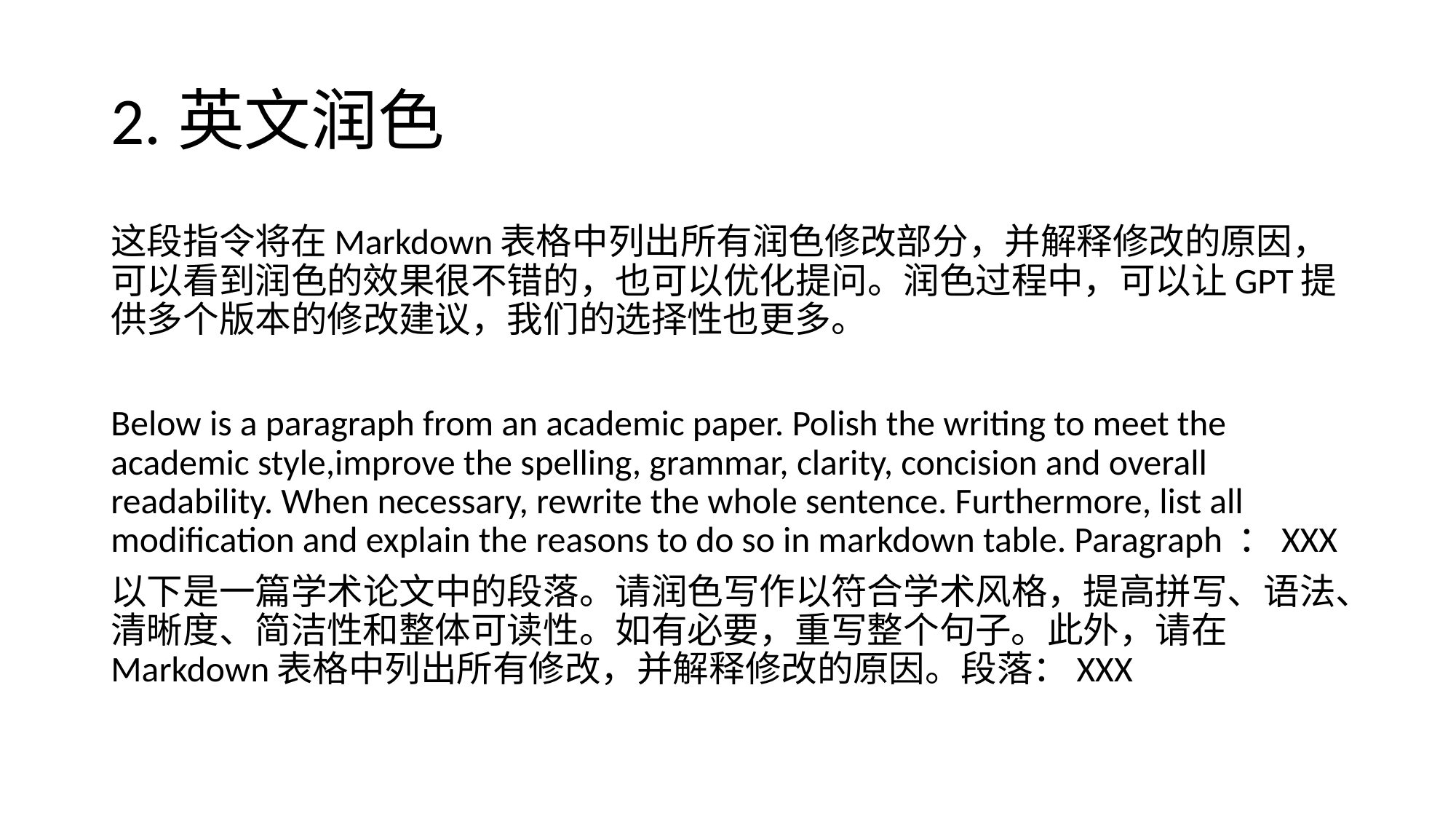

# 2.英文润色
这段指令将在Markdown表格中列出所有润色修改部分，并解释修改的原因，可以看到润色的效果很不错的，也可以优化提问。润色过程中，可以让GPT提供多个版本的修改建议，我们的选择性也更多。

Below is a paragraph from an academic paper. Polish the writing to meet the academic style,improve the spelling, grammar, clarity, concision and overall readability. When necessary, rewrite the whole sentence. Furthermore, list all modification and explain the reasons to do so in markdown table. Paragraph ：XXX
以下是一篇学术论文中的段落。请润色写作以符合学术风格，提高拼写、语法、清晰度、简洁性和整体可读性。如有必要，重写整个句子。此外，请在Markdown表格中列出所有修改，并解释修改的原因。段落：XXX